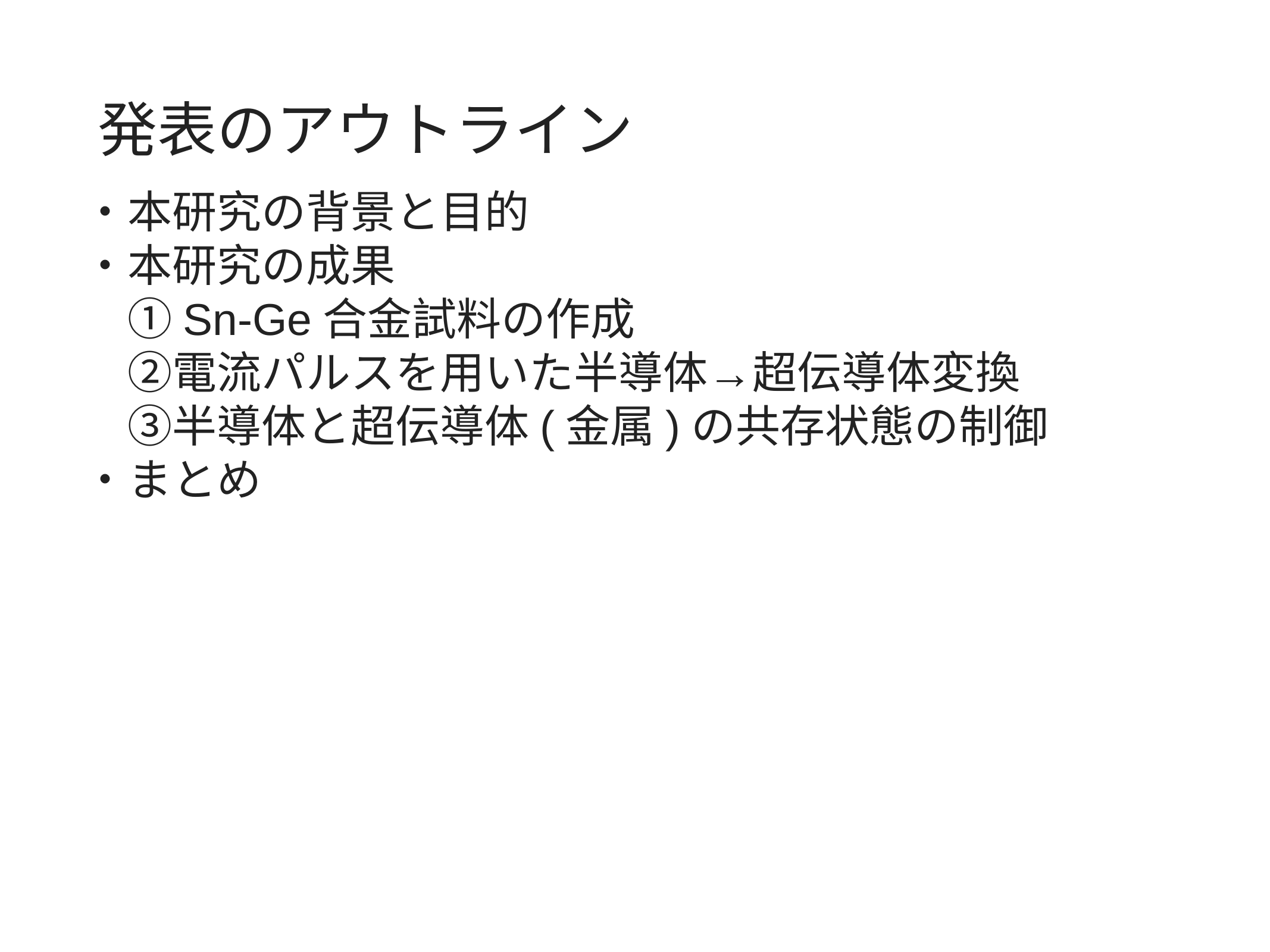

# 発表のアウトライン
・本研究の背景と目的
・本研究の成果
　①Sn-Ge合金試料の作成
　②電流パルスを用いた半導体→超伝導体変換
　③半導体と超伝導体(金属)の共存状態の制御
・まとめ